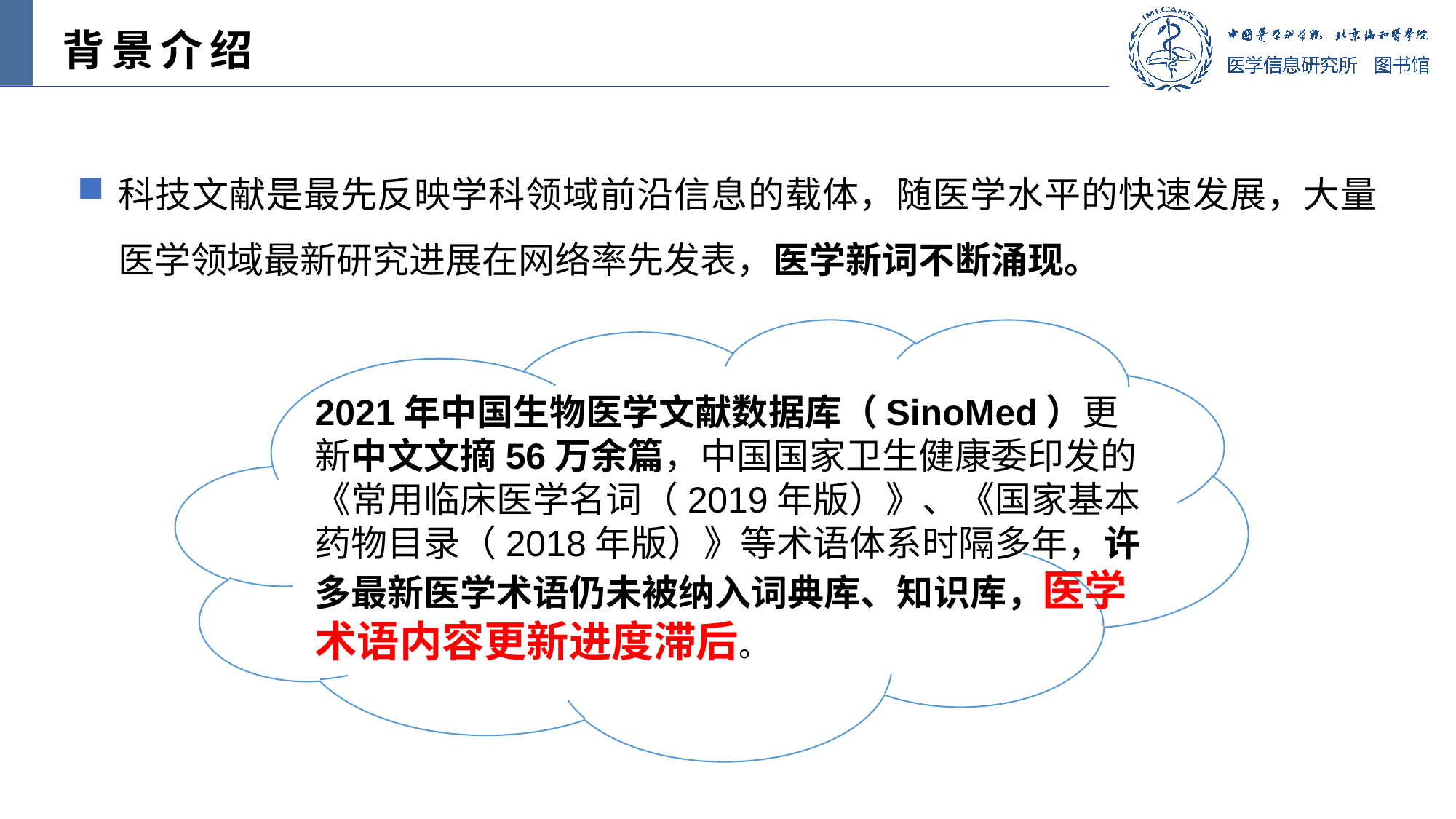

背景介绍
科技文献是最先反映学科领域前沿信息的载体，随医学水平的快速发展，大量医学领域最新研究进展在网络率先发表，医学新词不断涌现。

2021年中国生物医学文献数据库（SinoMed）更新中文文摘56万余篇，中国国家卫生健康委印发的《常用临床医学名词（2019年版）》、《国家基本药物目录（2018年版）》等术语体系时隔多年，许多最新医学术语仍未被纳入词典库、知识库，医学术语内容更新进度滞后。